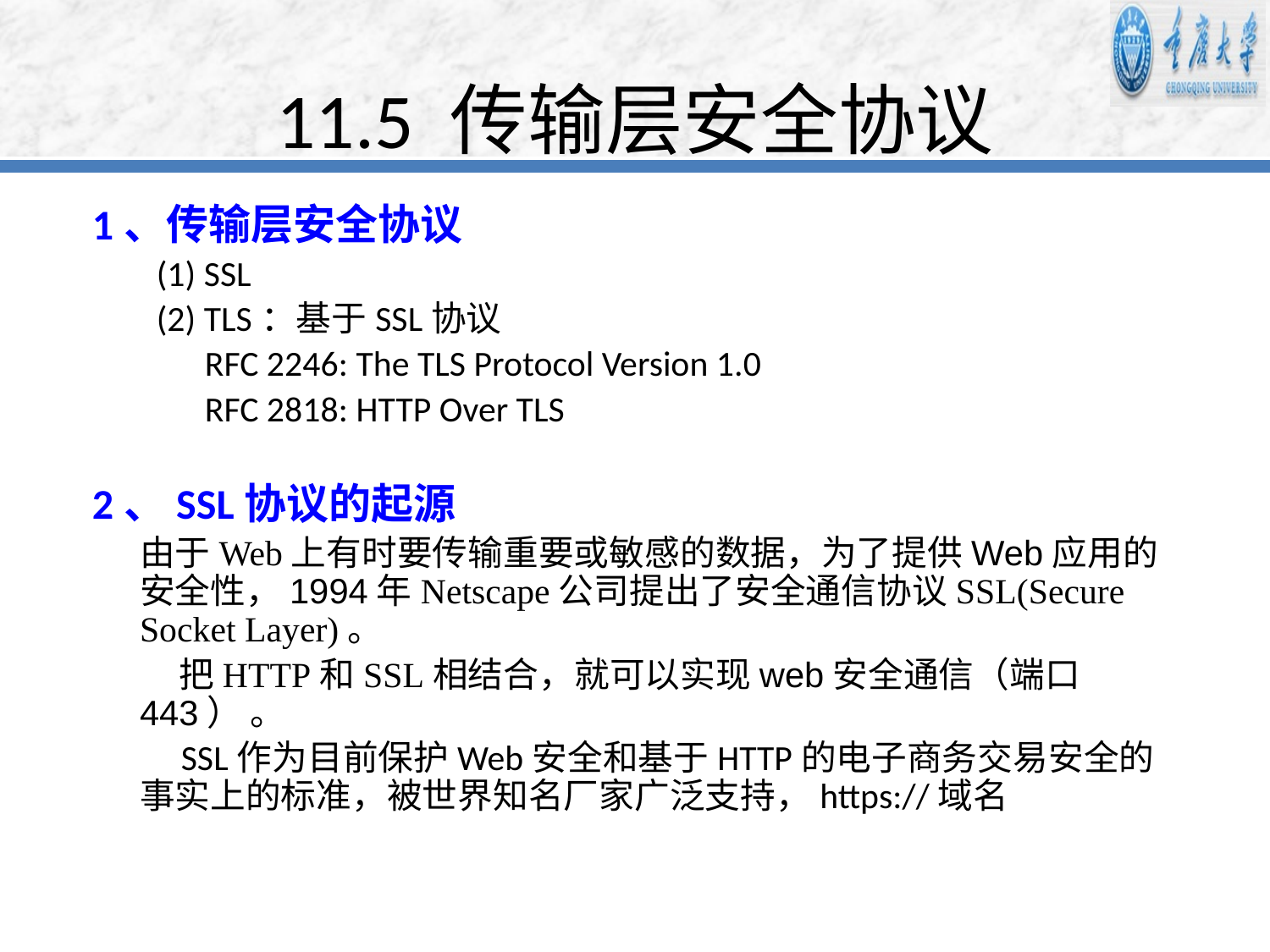

# 11.5 传输层安全协议
1、传输层安全协议
        (1) SSL
        (2) TLS：基于SSL协议
              RFC 2246: The TLS Protocol Version 1.0
              RFC 2818: HTTP Over TLS

2、SSL协议的起源
     由于Web上有时要传输重要或敏感的数据，为了提供Web应用的安全性，1994年Netscape公司提出了安全通信协议SSL(Secure Socket Layer)。
          把HTTP和SSL相结合，就可以实现web安全通信（端口443） 。
          SSL作为目前保护Web安全和基于HTTP的电子商务交易安全的事实上的标准，被世界知名厂家广泛支持，https://域名